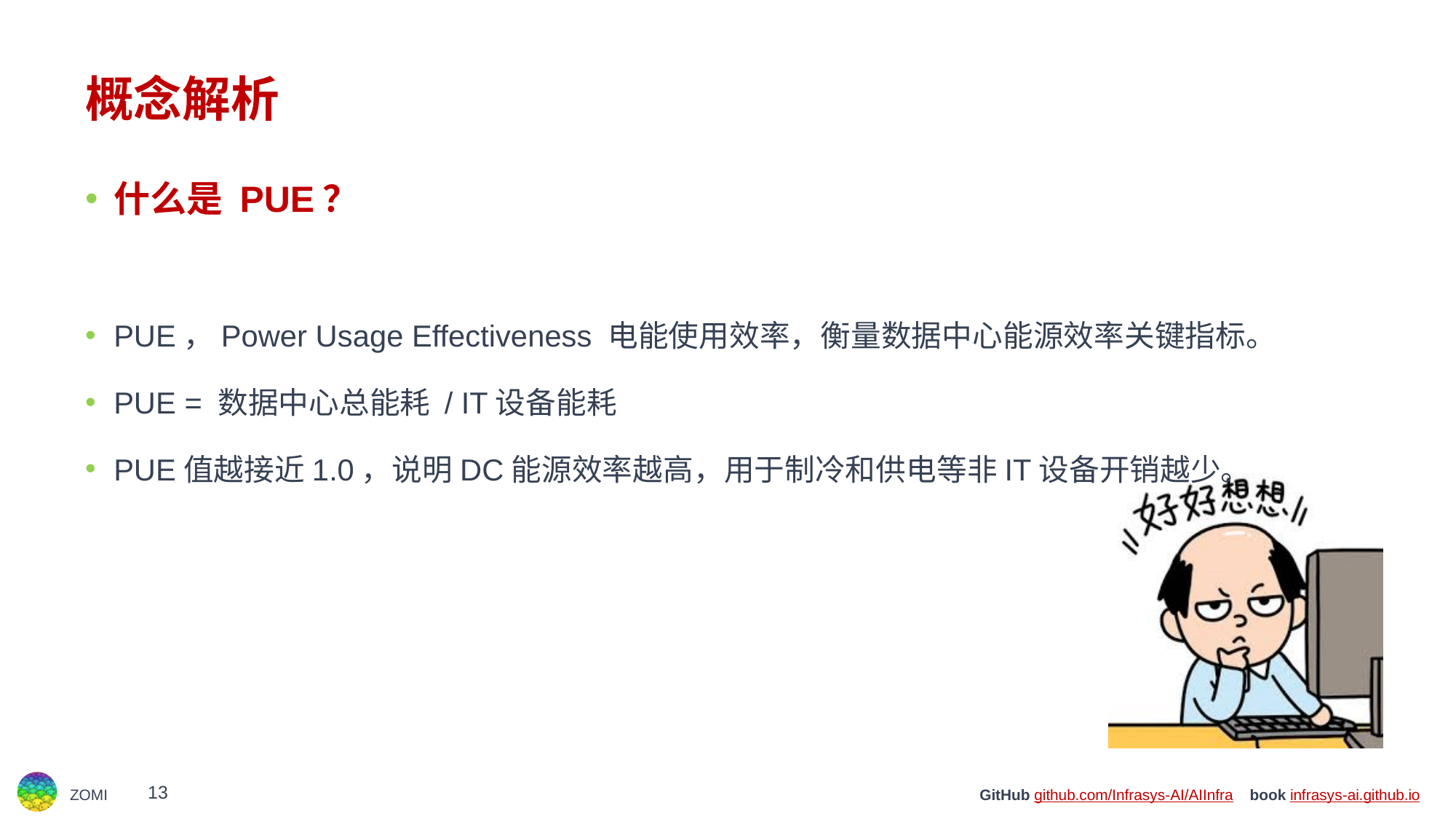

# 概念解析
什么是 PUE？

PUE，Power Usage Effectiveness 电能使用效率，衡量数据中心能源效率关键指标。
PUE = 数据中心总能耗 / IT设备能耗
PUE值越接近1.0，说明DC能源效率越高，用于制冷和供电等非IT设备开销越少。